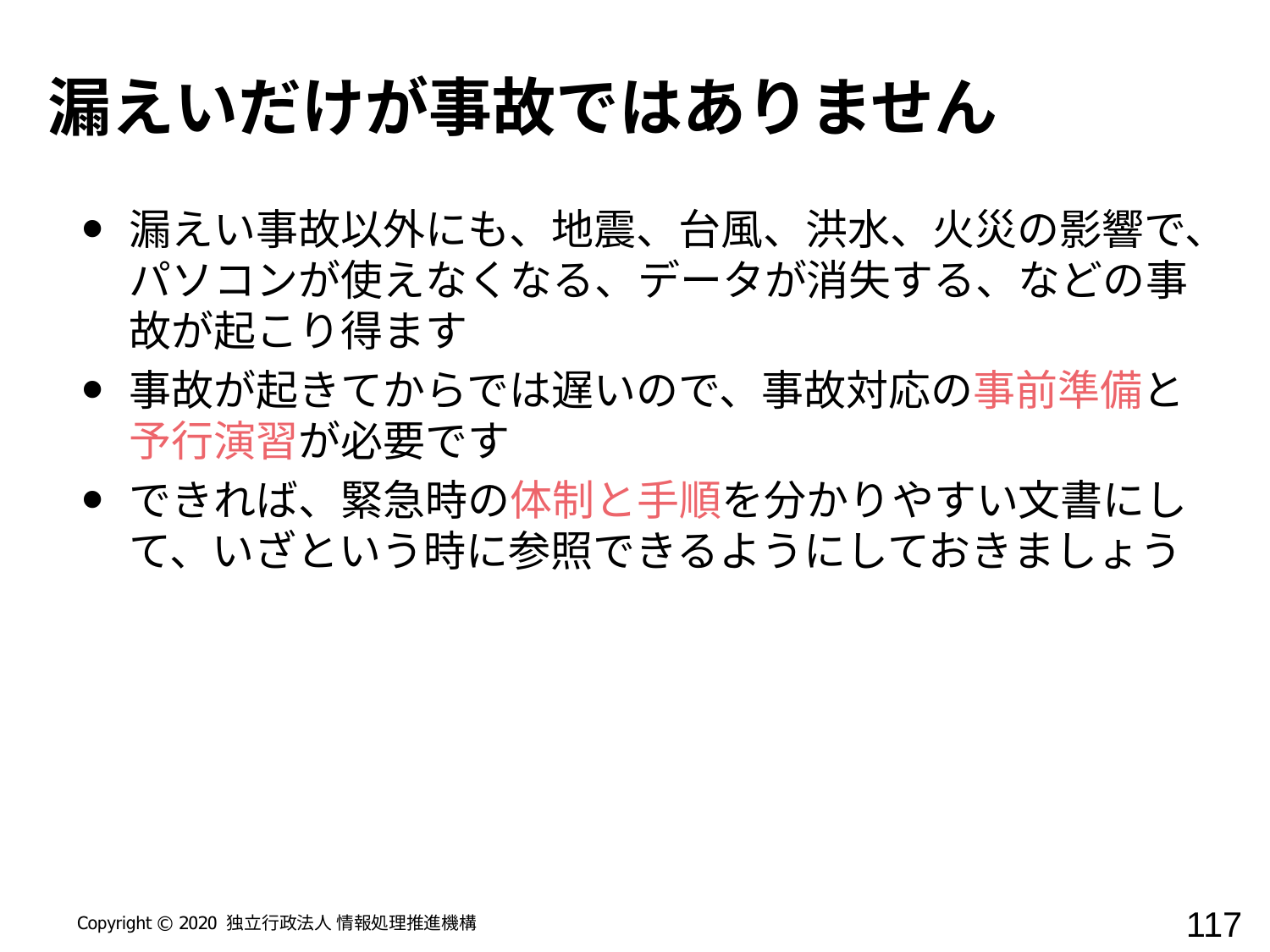

# 漏えいだけが事故ではありません
漏えい事故以外にも、地震、台風、洪水、火災の影響で、パソコンが使えなくなる、データが消失する、などの事故が起こり得ます
事故が起きてからでは遅いので、事故対応の事前準備と予行演習が必要です
できれば、緊急時の体制と手順を分かりやすい文書にして、いざという時に参照できるようにしておきましょう